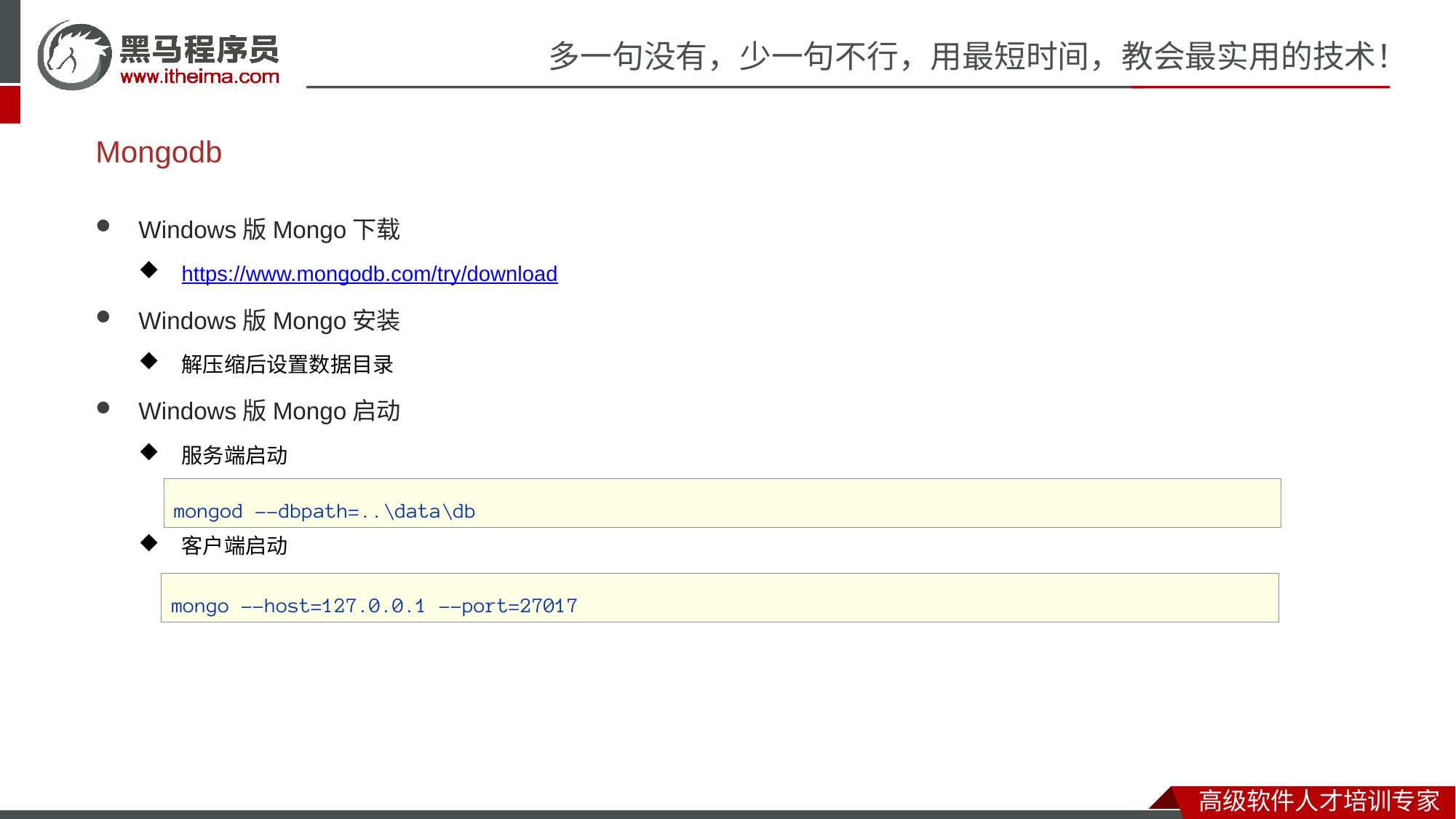

# Mongodb
Windows版Mongo下载
https://www.mongodb.com/try/download
Windows版Mongo安装
解压缩后设置数据目录
Windows版Mongo启动
服务端启动

客户端启动

mongod --dbpath=..\data\db
mongo --host=127.0.0.1 --port=27017